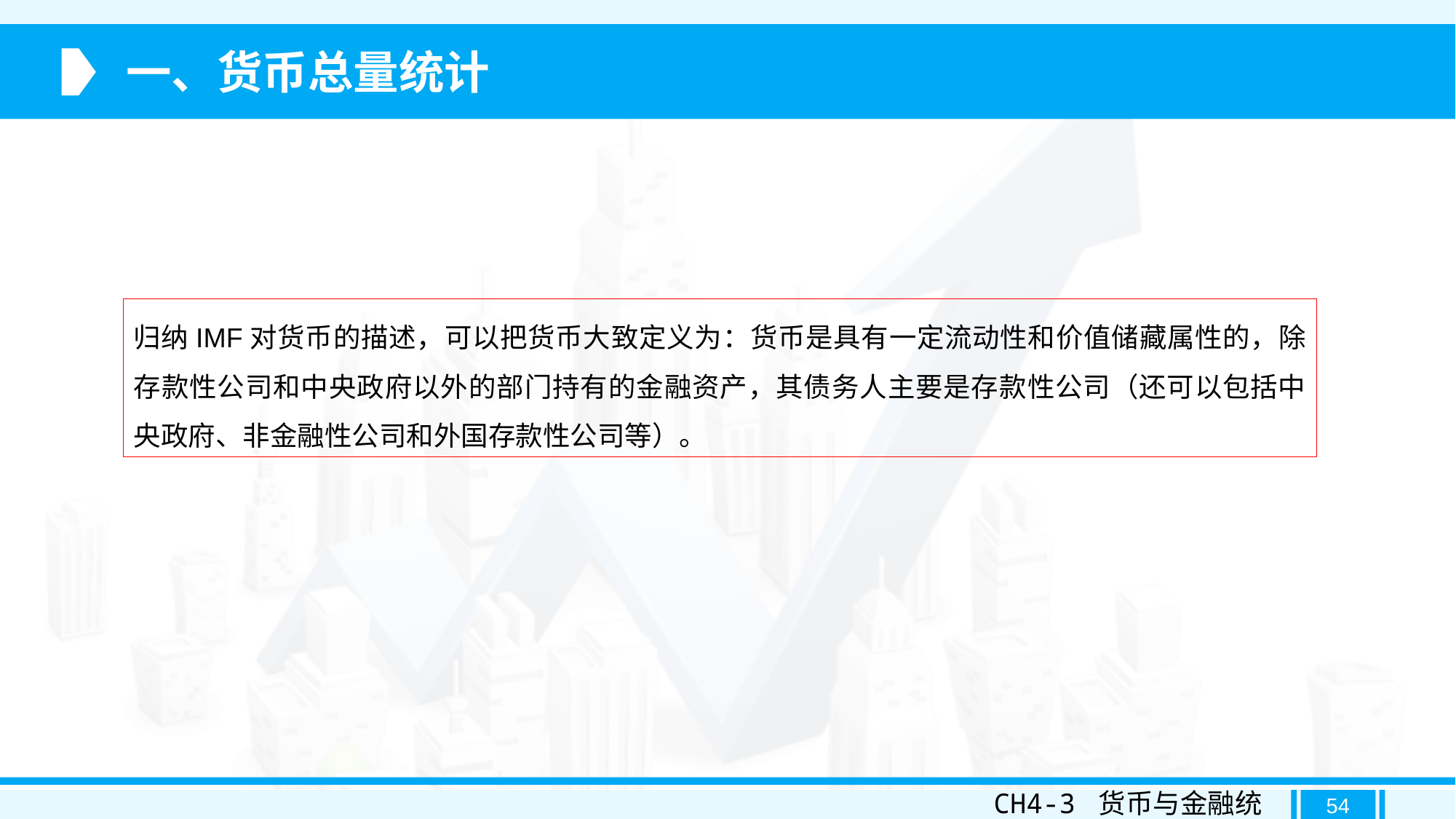

一、货币总量统计

归纳IMF对货币的描述，可以把货币大致定义为：货币是具有一定流动性和价值储藏属性的，除存款性公司和中央政府以外的部门持有的金融资产，其债务人主要是存款性公司（还可以包括中央政府、非金融性公司和外国存款性公司等）。
CH4-3 货币与金融统计
54